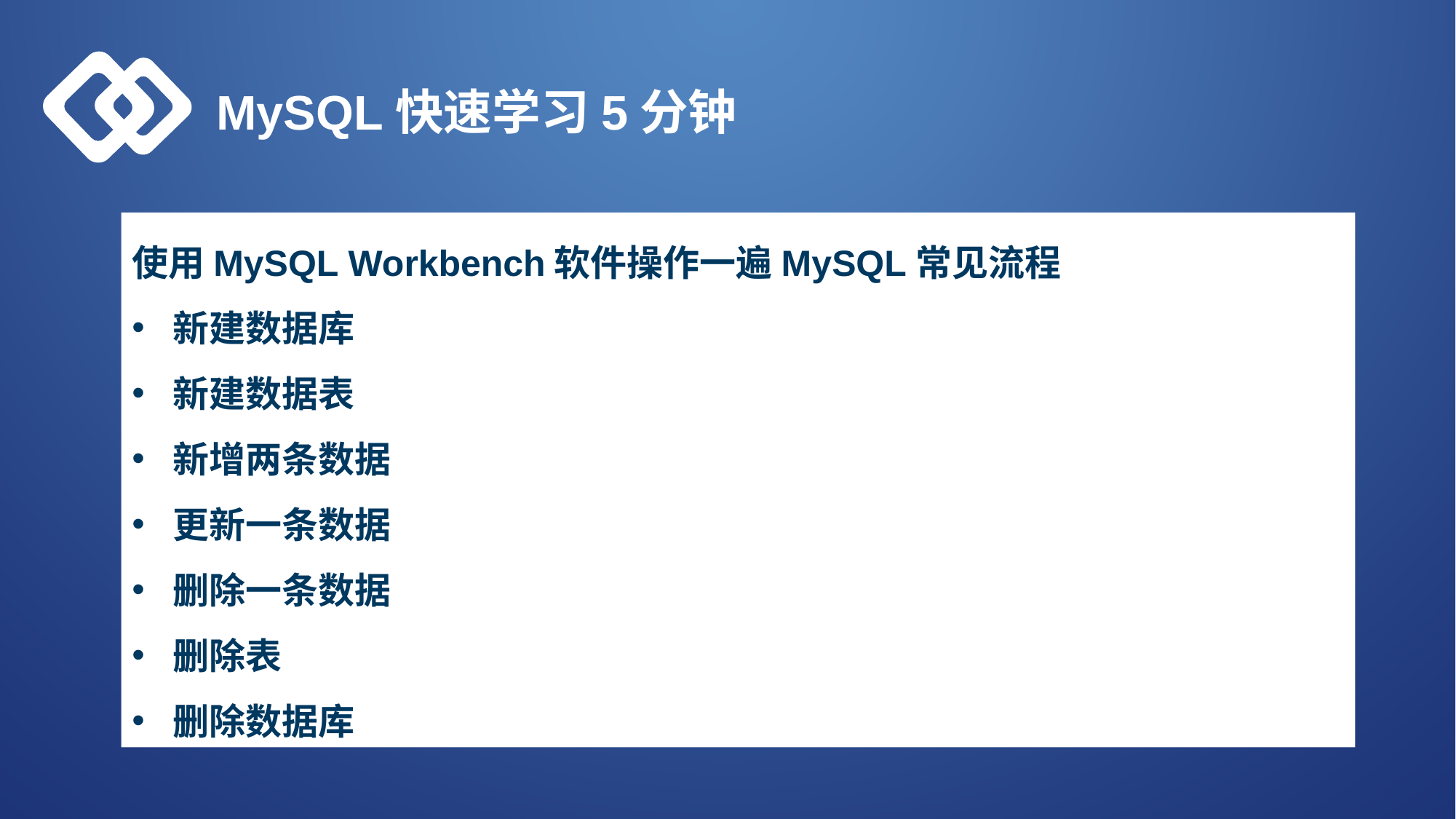

MySQL快速学习5分钟

使用MySQL Workbench软件操作一遍MySQL常见流程
新建数据库
新建数据表
新增两条数据
更新一条数据
删除一条数据
删除表
删除数据库